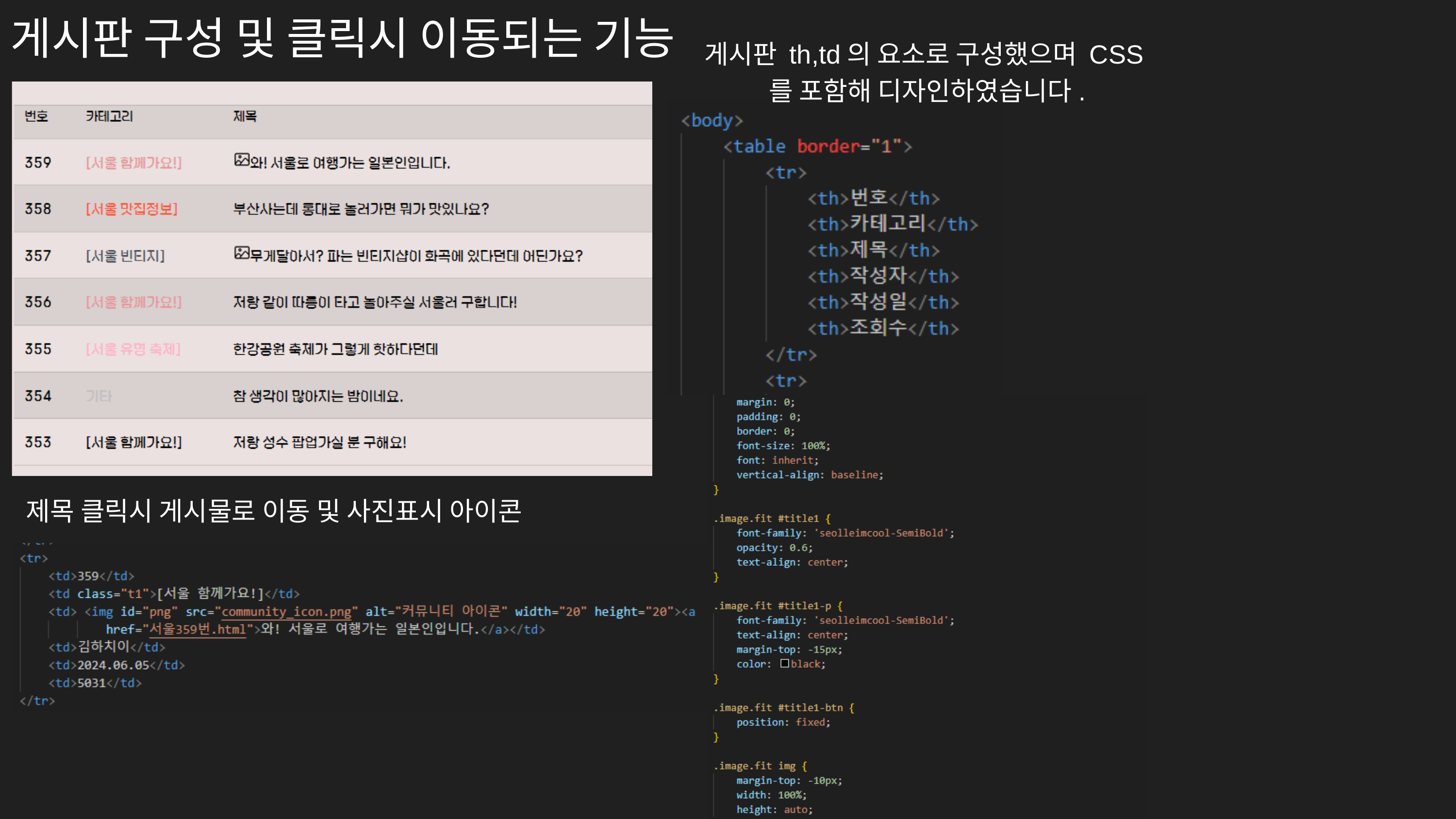

게시판 구성 및 클릭시 이동되는 기능
게시판 th,td의 요소로 구성했으며 CSS를 포함해 디자인하였습니다.

제목 클릭시 게시물로 이동 및 사진표시 아이콘